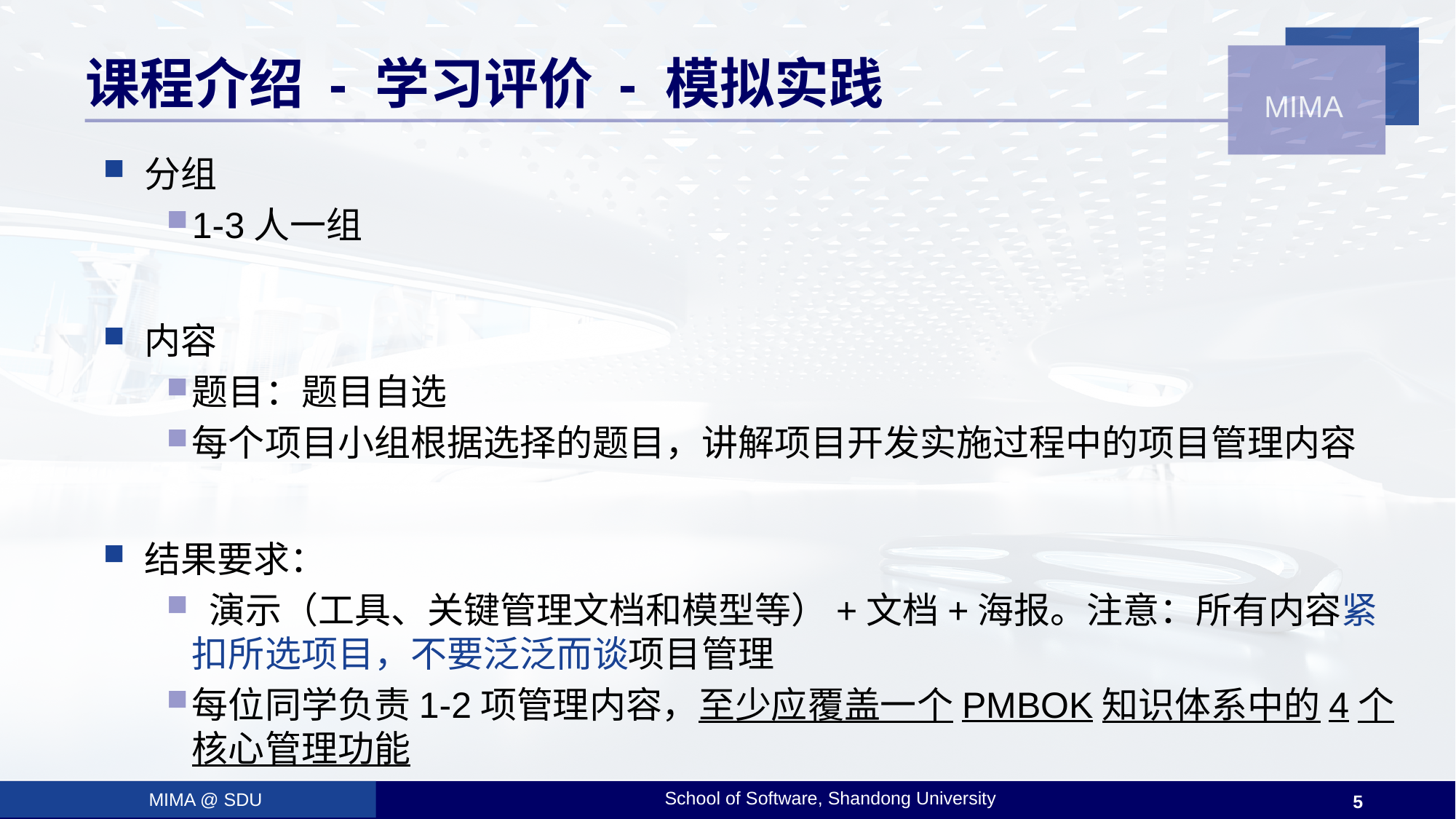

# 课程介绍 - 学习评价 - 模拟实践
分组
1-3人一组

内容
题目：题目自选
每个项目小组根据选择的题目，讲解项目开发实施过程中的项目管理内容

结果要求：
 演示（工具、关键管理文档和模型等）+文档+海报。注意：所有内容紧扣所选项目，不要泛泛而谈项目管理
每位同学负责1-2项管理内容，至少应覆盖一个PMBOK知识体系中的4个核心管理功能